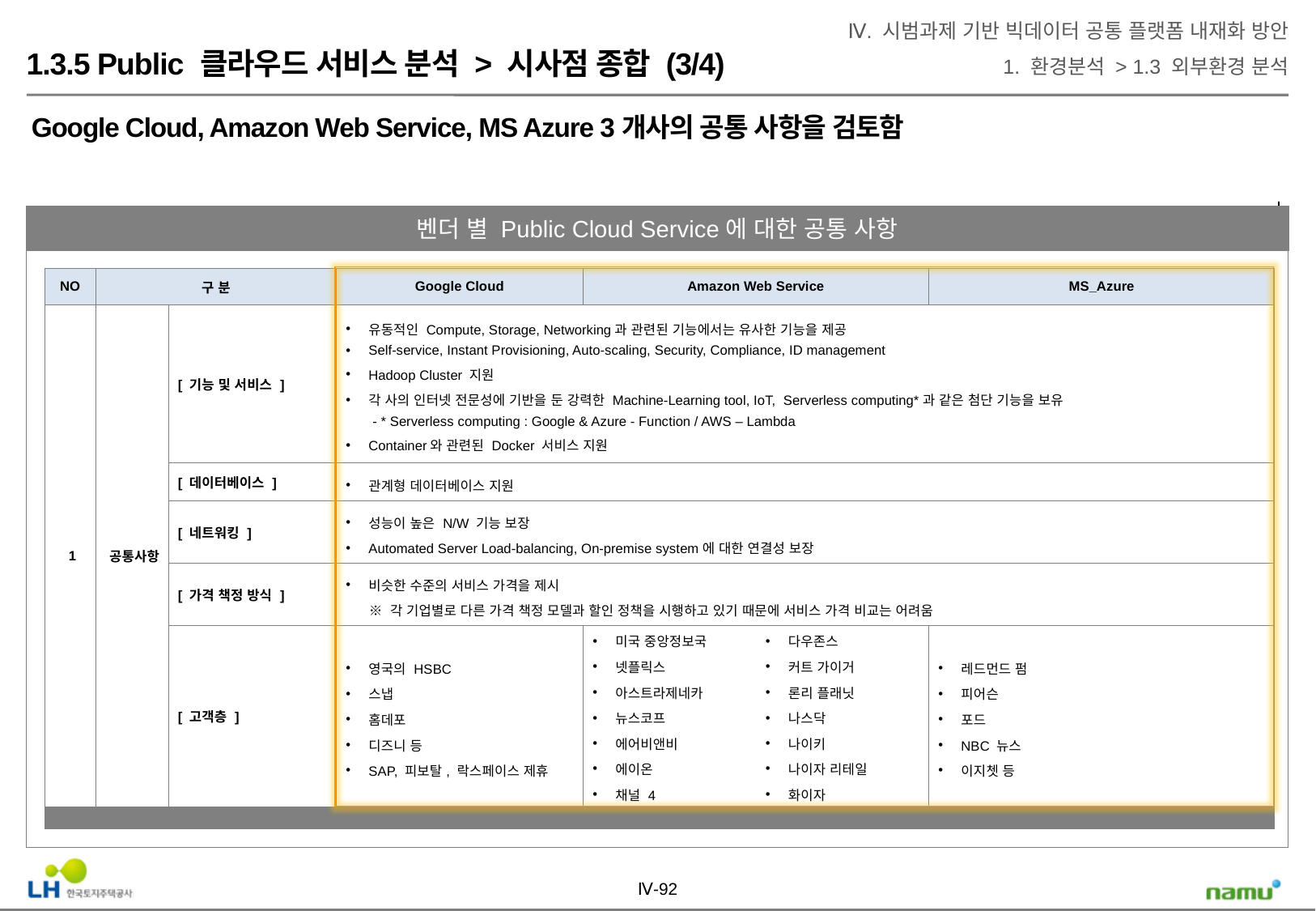

Ⅳ. 시범과제 기반 빅데이터 공통 플랫폼 내재화 방안
1. 환경분석 > 1.3 외부환경 분석
1.3.5 Public 클라우드 서비스 분석 > 시사점 종합 (3/4)
Google Cloud, Amazon Web Service, MS Azure 3개사의 공통 사항을 검토함

벤더 별 Public Cloud Service에 대한 공통 사항

| NO | 구 분 |  |  | Google Cloud | Amazon Web Service |  | MS\_Azure |
| --- | --- | --- | --- | --- | --- | --- | --- |
| 1 | 공통사항 |  | [ 기능 및 서비스 ] | 유동적인 Compute, Storage, Networking과 관련된 기능에서는 유사한 기능을 제공 Self-service, Instant Provisioning, Auto-scaling, Security, Compliance, ID management Hadoop Cluster 지원 각 사의 인터넷 전문성에 기반을 둔 강력한 Machine-Learning tool, IoT, Serverless computing\*과 같은 첨단 기능을 보유 - \* Serverless computing : Google & Azure - Function / AWS – Lambda Container와 관련된 Docker 서비스 지원 |  |  |  |
|  |  |  | [ 데이터베이스 ] | 관계형 데이터베이스 지원 |  |  |  |
|  |  |  | [ 네트워킹 ] | 성능이 높은 N/W 기능 보장 Automated Server Load-balancing, On-premise system에 대한 연결성 보장 |  |  |  |
|  |  |  | [ 가격 책정 방식 ] | 비슷한 수준의 서비스 가격을 제시 ※ 각 기업별로 다른 가격 책정 모델과 할인 정책을 시행하고 있기 때문에 서비스 가격 비교는 어려움 |  |  |  |
|  |  |  | [ 고객층 ] | 영국의 HSBC 스냅 홈데포 디즈니 등 SAP, 피보탈, 락스페이스 제휴 | 미국 중앙정보국 넷플릭스 아스트라제네카 뉴스코프 에어비앤비 에이온 채널 4 파이낸셜 타임즈 | 다우존스 커트 가이거 론리 플래닛 나스닥 나이키 나이자 리테일 화이자 왕립 오프라하우스 등 | 레드먼드 펌 피어슨 포드 NBC 뉴스 이지쳇 등 |
|  |  |  |  |  |  |  |  |